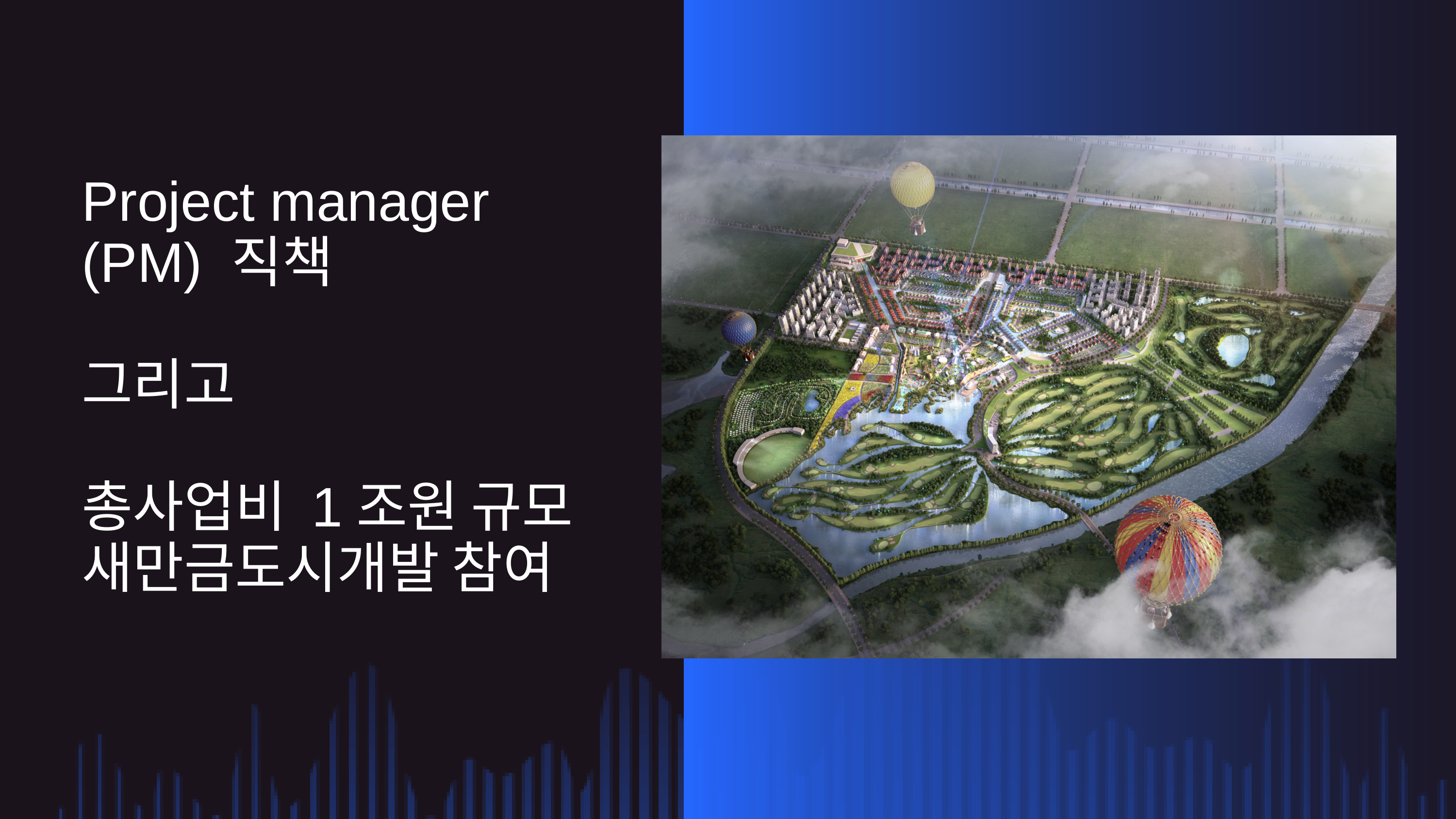

Project manager
(PM) 직책

그리고

총사업비 1조원 규모
새만금도시개발 참여